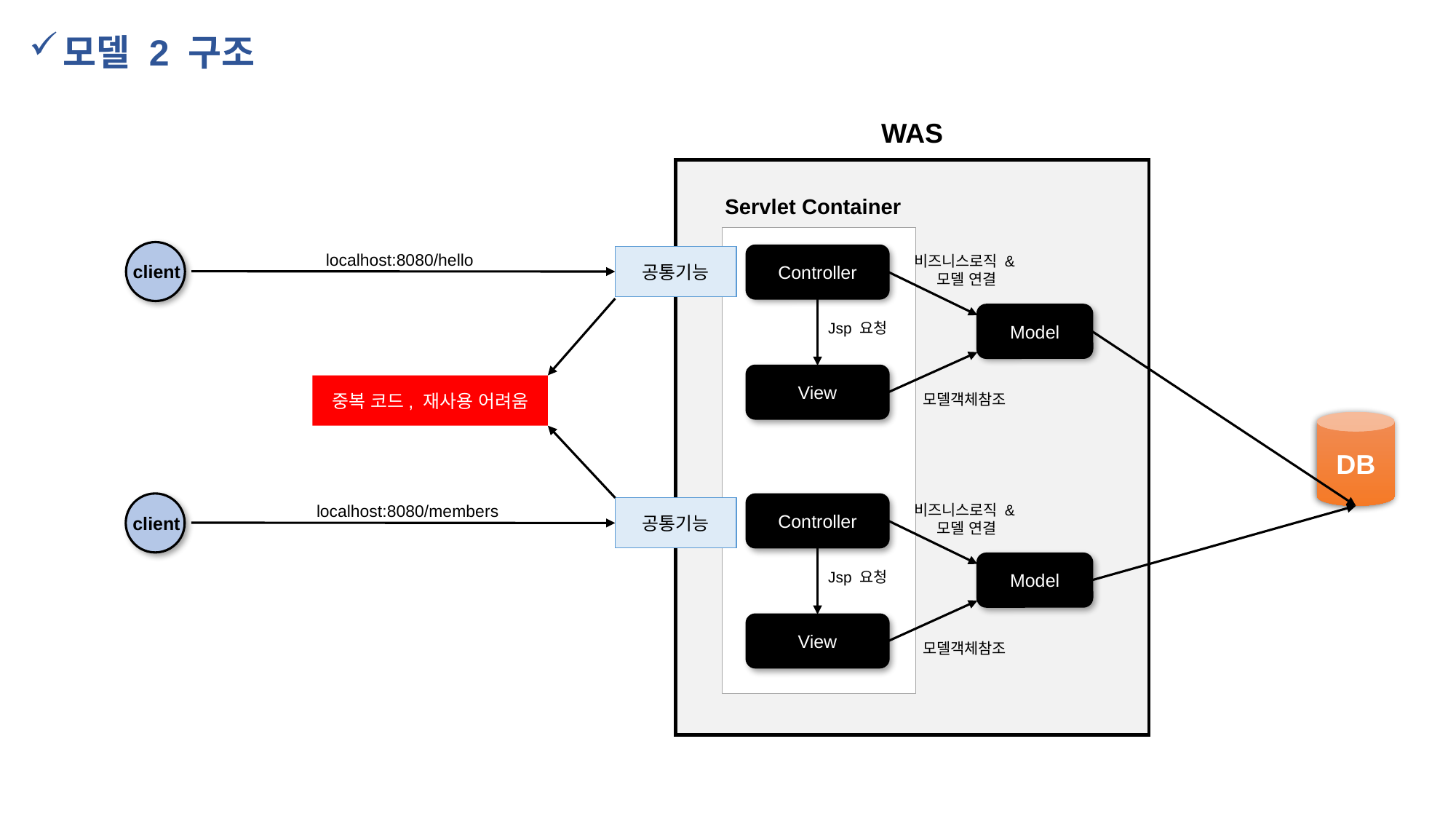

모델 2 구조
WAS

Servlet Container

localhost:8080/hello

client
Controller
공통기능
비즈니스로직 &
모델 연결
Model
Jsp 요청
View
중복 코드, 재사용 어려움
모델객체참조
DB
localhost:8080/members

client
Controller
비즈니스로직 &
모델 연결
공통기능
Model
Jsp 요청
View
모델객체참조